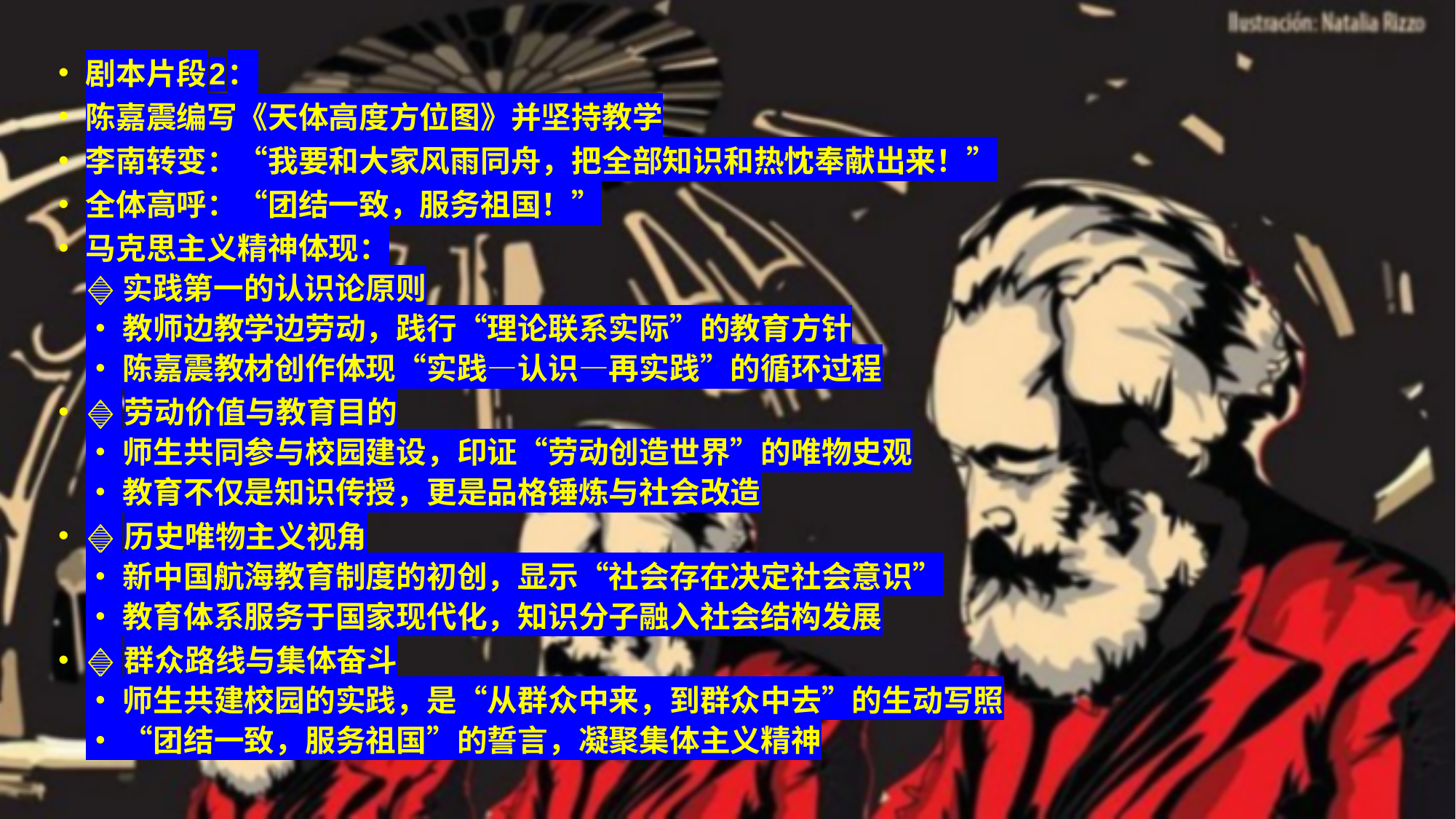

剧本片段2：
陈嘉震编写《天体高度方位图》并坚持教学
李南转变：“我要和大家风雨同舟，把全部知识和热忱奉献出来！”
全体高呼：“团结一致，服务祖国！”
马克思主义精神体现：
🔷 实践第一的认识论原则
• 教师边教学边劳动，践行“理论联系实际”的教育方针
• 陈嘉震教材创作体现“实践—认识—再实践”的循环过程
🔷 劳动价值与教育目的
• 师生共同参与校园建设，印证“劳动创造世界”的唯物史观
• 教育不仅是知识传授，更是品格锤炼与社会改造
🔷 历史唯物主义视角
• 新中国航海教育制度的初创，显示“社会存在决定社会意识”
• 教育体系服务于国家现代化，知识分子融入社会结构发展
🔷 群众路线与集体奋斗
• 师生共建校园的实践，是“从群众中来，到群众中去”的生动写照
• “团结一致，服务祖国”的誓言，凝聚集体主义精神